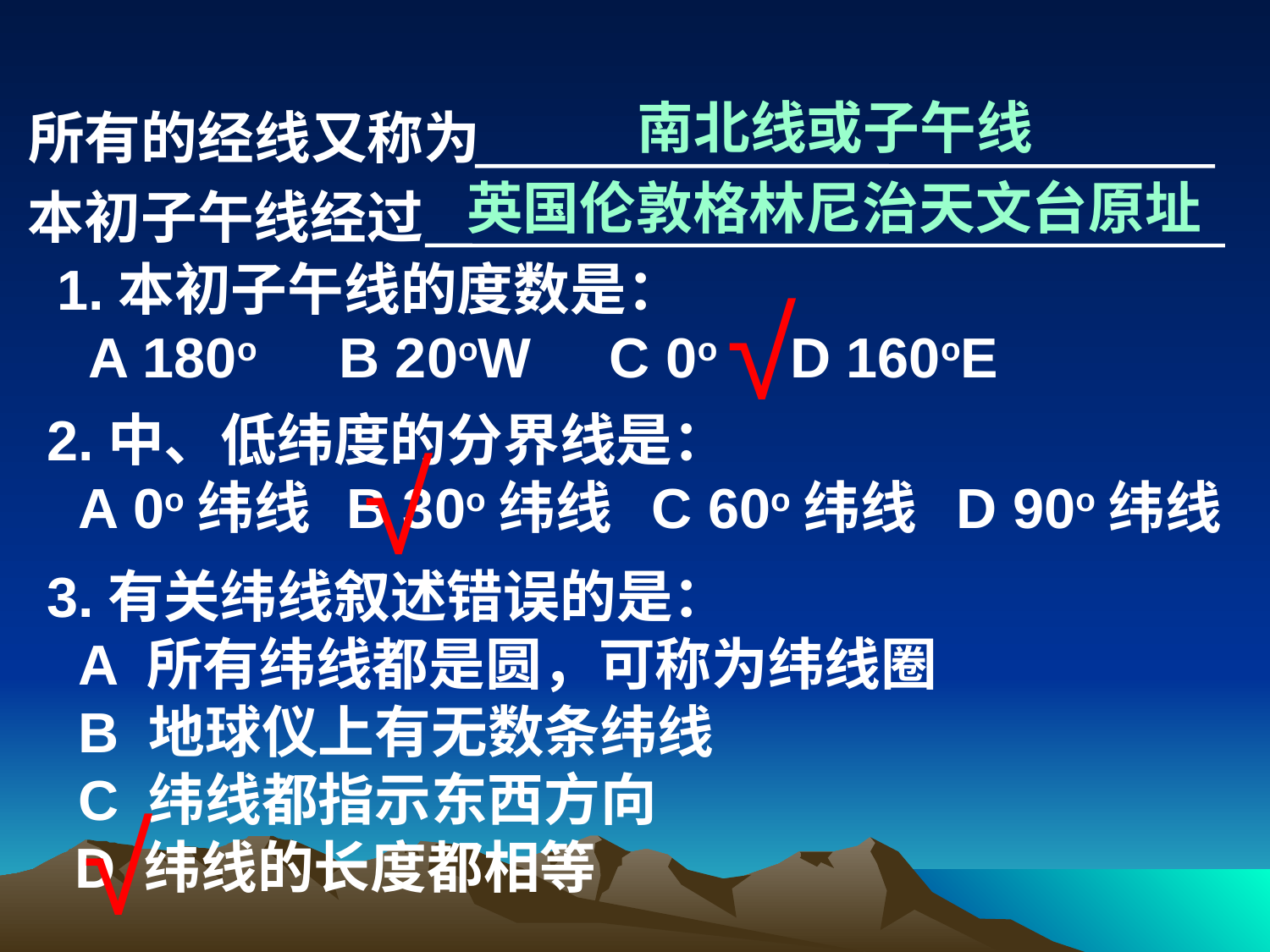

南北线或子午线
所有的经线又称为
英国伦敦格林尼治天文台原址

本初子午线经过

1.本初子午线的度数是：
  A 180o         B 20oW     C 0o        D 160oE
√
2.中、低纬度的分界线是：
  A 0o纬线   B 30o纬线  C 60o纬线  D 90o纬线
√
3.有关纬线叙述错误的是：
  A 所有纬线都是圆，可称为纬线圈
  B 地球仪上有无数条纬线
  C 纬线都指示东西方向
   D 纬线的长度都相等
√